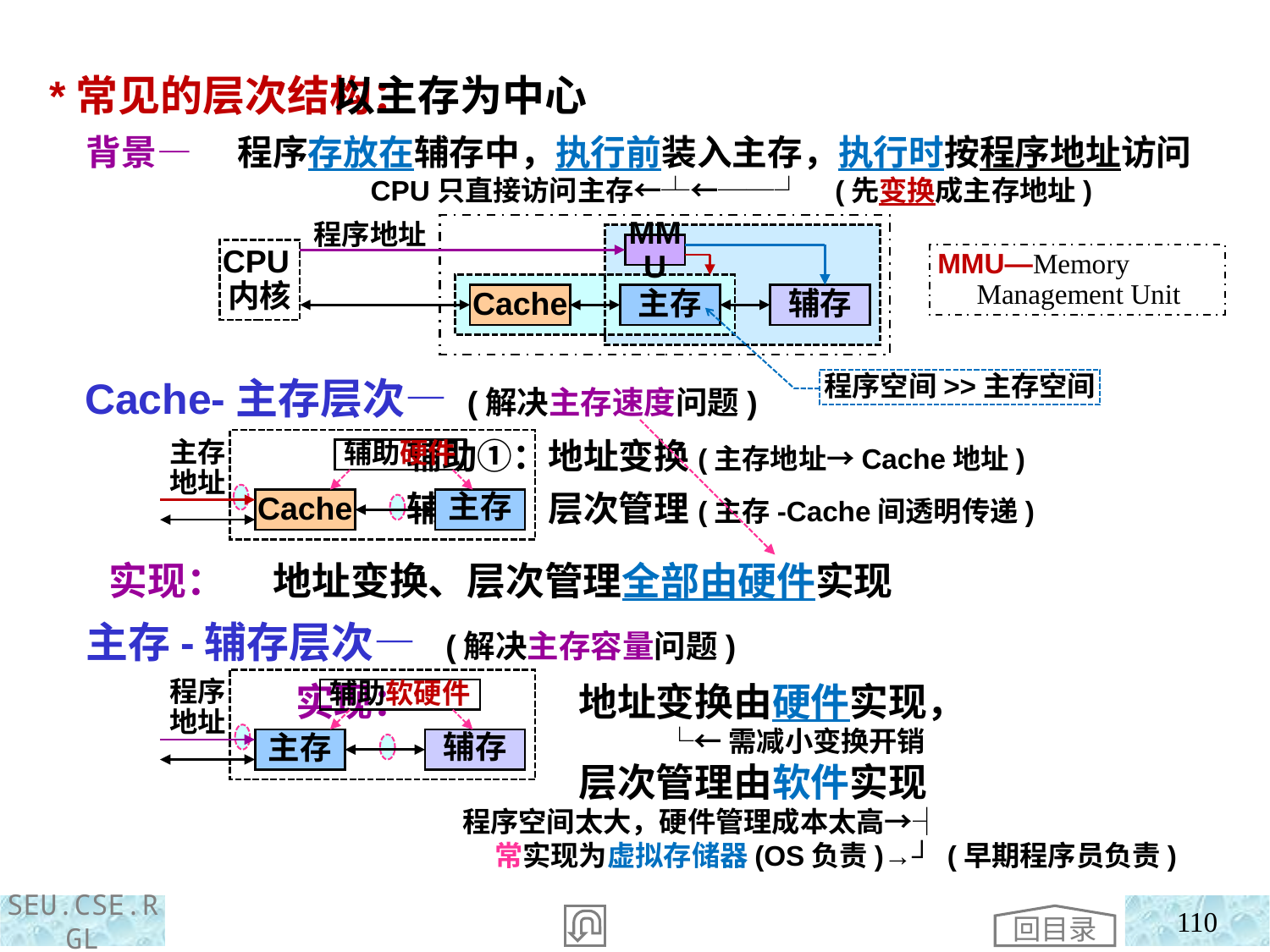

*常见的层次结构：
     背景—

    Cache-主存层次— (解决主存速度问题)

       实现：
    主存-辅存层次—  (解决主存容量问题)
                            实现：
         以主存为中心
程序存放在辅存中，执行前装入主存，执行时按程序地址访问
                 CPU只直接访问主存←┴←──┘    (先变换成主存地址)

                    辅助①：地址变换(主存地址→Cache地址)
                    辅助②：层次管理(主存-Cache间透明传递)
   地址变换、层次管理全部由硬件实现
程序地址

MMU
CPU内核

Cache
主存
辅存
MMU—Memory
     Management Unit
程序空间>>主存空间

主存
地址
辅助硬件
Cache
主存

            地址变换由硬件实现，
                                └←需减小变换开销
            层次管理由软件实现
程序空间太大，硬件管理成本太高→┤
    常实现为虚拟存储器(OS负责)→┘  (早期程序员负责)

程序
地址
辅助软硬件
主存
辅存

回目录
110